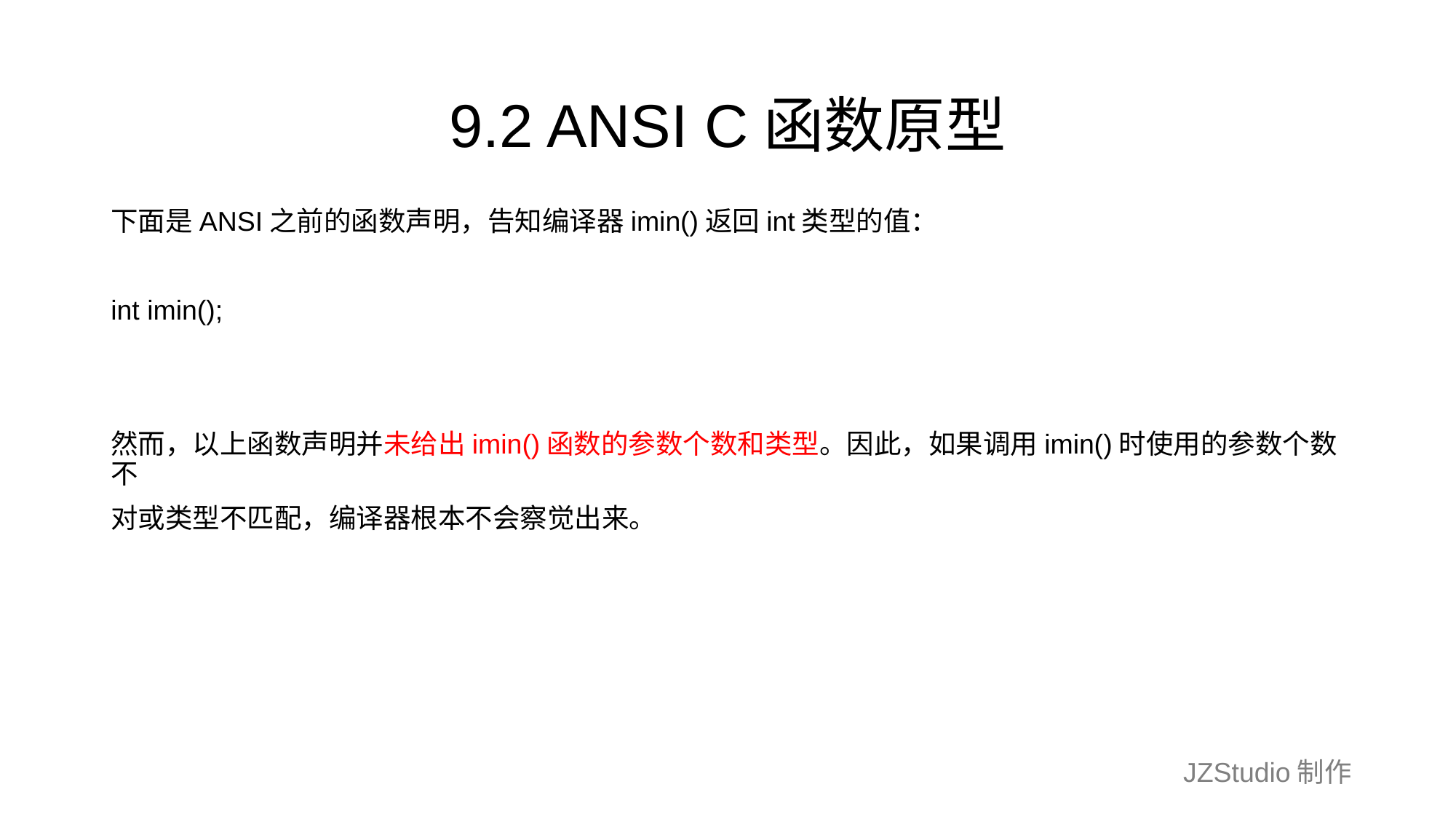

# 9.2 ANSI C函数原型
下面是ANSI之前的函数声明，告知编译器imin()返回int类型的值：

int imin();

然而，以上函数声明并未给出imin()函数的参数个数和类型。因此，如果调用imin()时使用的参数个数不
对或类型不匹配，编译器根本不会察觉出来。